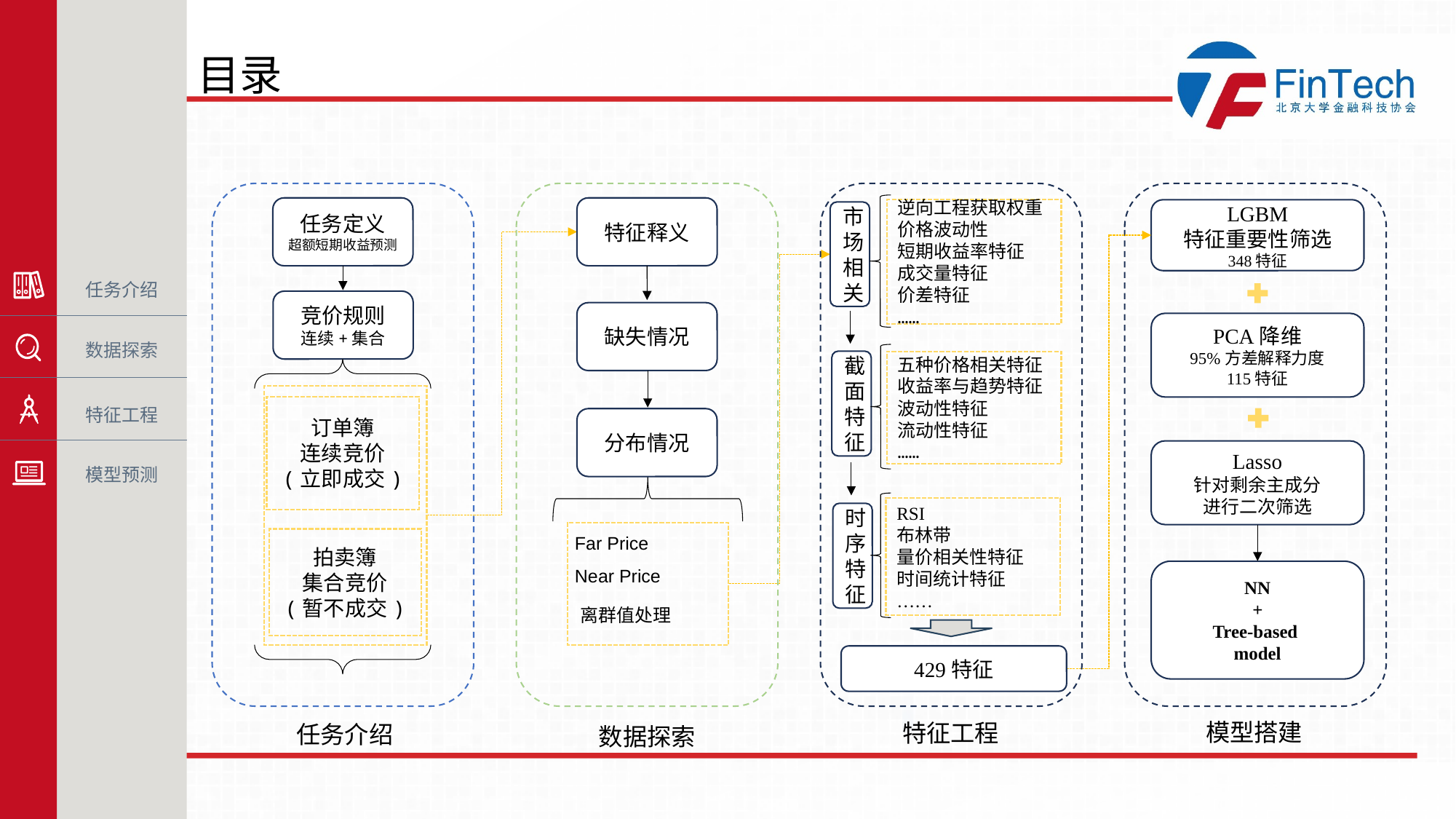

任务介绍
数据探索

特征工程
模型预测

目录

任务定义
超额短期收益预测
竞价规则
连续+集合

订单簿
连续竞价
(立即成交)

拍卖簿
集合竞价
(暂不成交)
任务介绍

特征释义
缺失情况

分布情况
Far Price
Near Price

离群值处理
数据探索

逆向工程获取权重
价格波动性
短期收益率特征
成交量特征
价差特征
……
市
场
相
关

截
面
特
征
五种价格相关特征
收益率与趋势特征波动性特征
流动性特征
……

RSI
布林带
量价相关性特征
时间统计特征
……
时序特征

429特征
特征工程

LGBM
特征重要性筛选
348特征

PCA降维
95%方差解释力度
115特征

Lasso
针对剩余主成分
进行二次筛选
NN
+
Tree-based
model
模型搭建